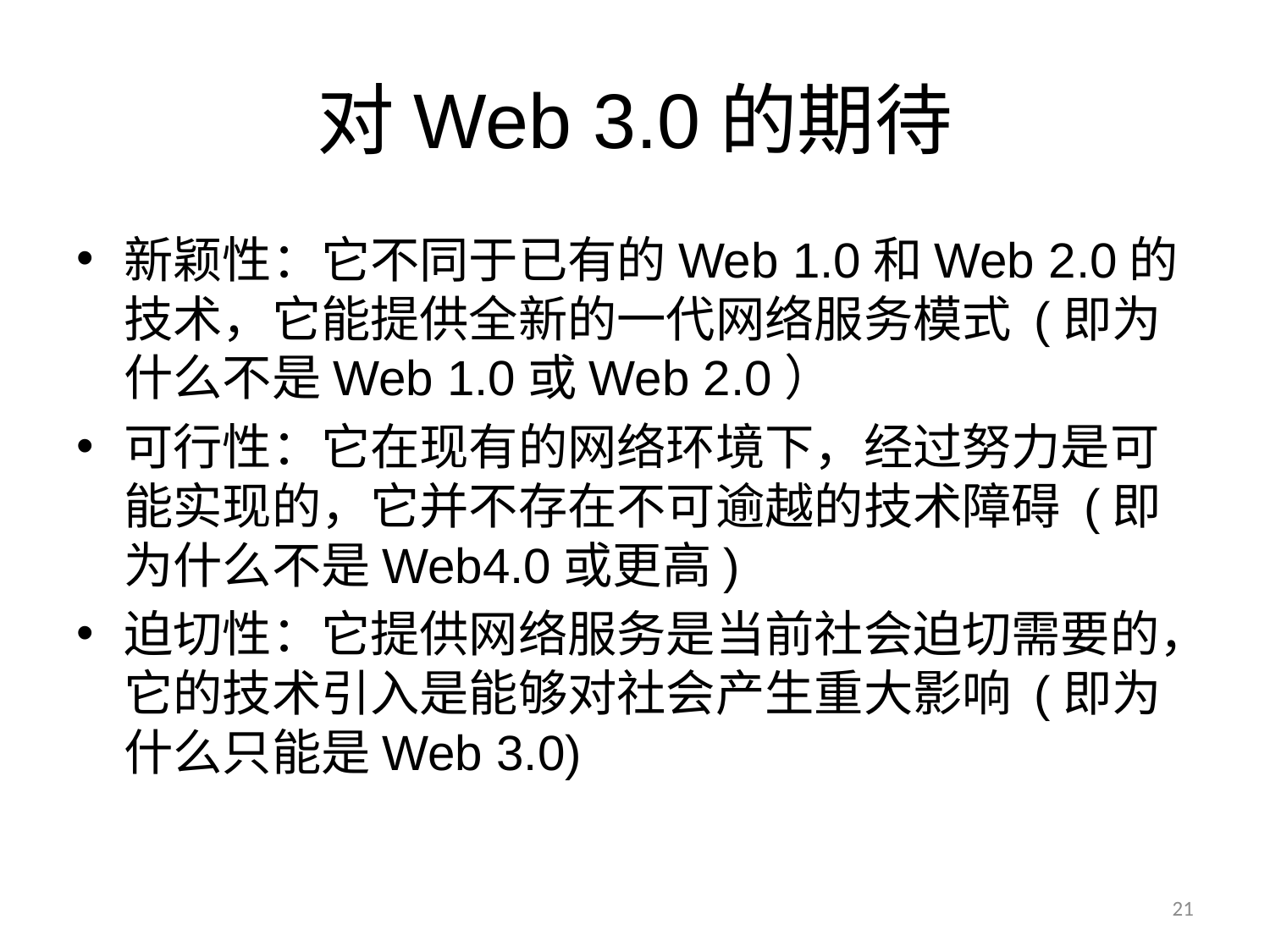

# 对Web 3.0的期待
新颖性：它不同于已有的Web 1.0和Web 2.0的技术，它能提供全新的一代网络服务模式 (即为什么不是Web 1.0或Web 2.0）
可行性：它在现有的网络环境下，经过努力是可能实现的，它并不存在不可逾越的技术障碍 (即为什么不是Web4.0或更高)
迫切性：它提供网络服务是当前社会迫切需要的，它的技术引入是能够对社会产生重大影响 (即为什么只能是Web 3.0)
21